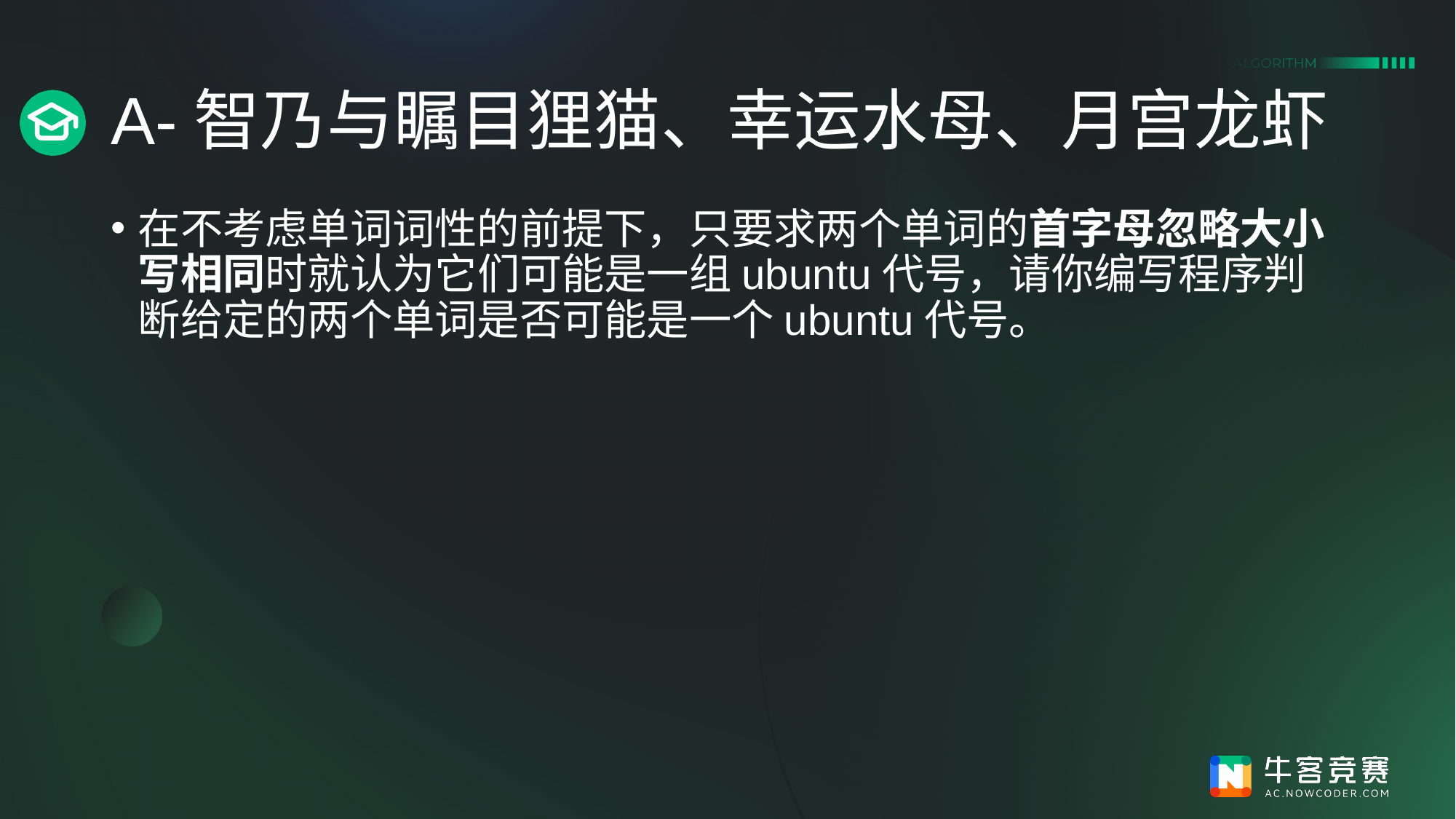

# A-智乃与瞩目狸猫、幸运水母、月宫龙虾
在不考虑单词词性的前提下，只要求两个单词的首字母忽略大小写相同时就认为它们可能是一组ubuntu代号，请你编写程序判断给定的两个单词是否可能是一个ubuntu代号。